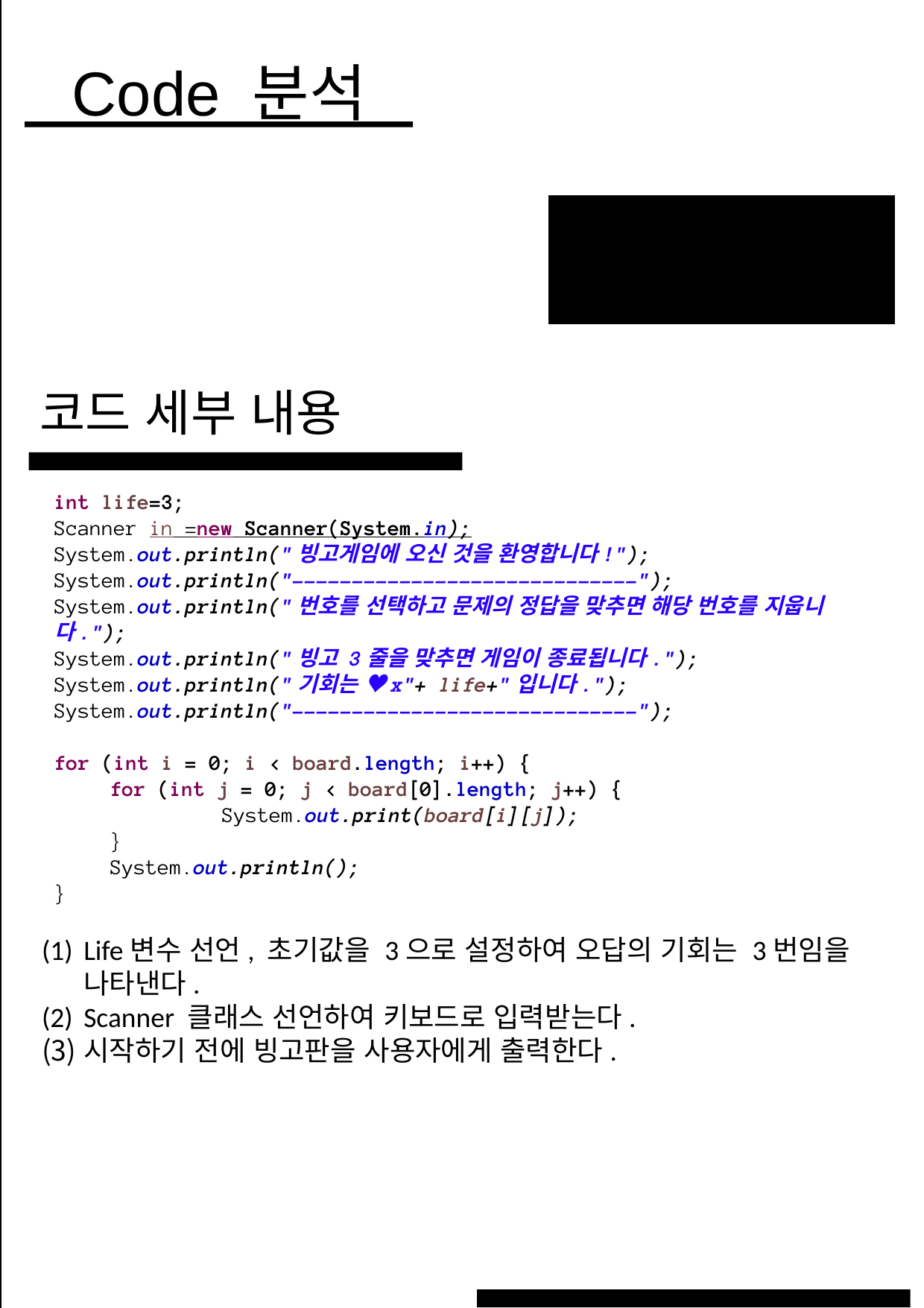

Code 분석

코드 세부 내용
WHAT WE DO?

int life=3;
Scanner in =new Scanner(System.in);
System.out.println("빙고게임에 오신 것을 환영합니다!");
System.out.println("-----------------------------");
System.out.println("번호를 선택하고 문제의 정답을 맞추면 해당 번호를 지웁니다.");
System.out.println("빙고 3줄을 맞추면 게임이 종료됩니다.");
System.out.println("기회는 ♥x"+ life+"입니다.");
System.out.println("-----------------------------");

for (int i = 0; i < board.length; i++) {
for (int j = 0; j < board[0].length; j++) {
	System.out.print(board[i][j]);
}
System.out.println();
}

19

Life변수 선언, 초기값을 3으로 설정하여 오답의 기회는 3번임을 나타낸다.
Scanner 클래스 선언하여 키보드로 입력받는다.
시작하기 전에 빙고판을 사용자에게 출력한다.